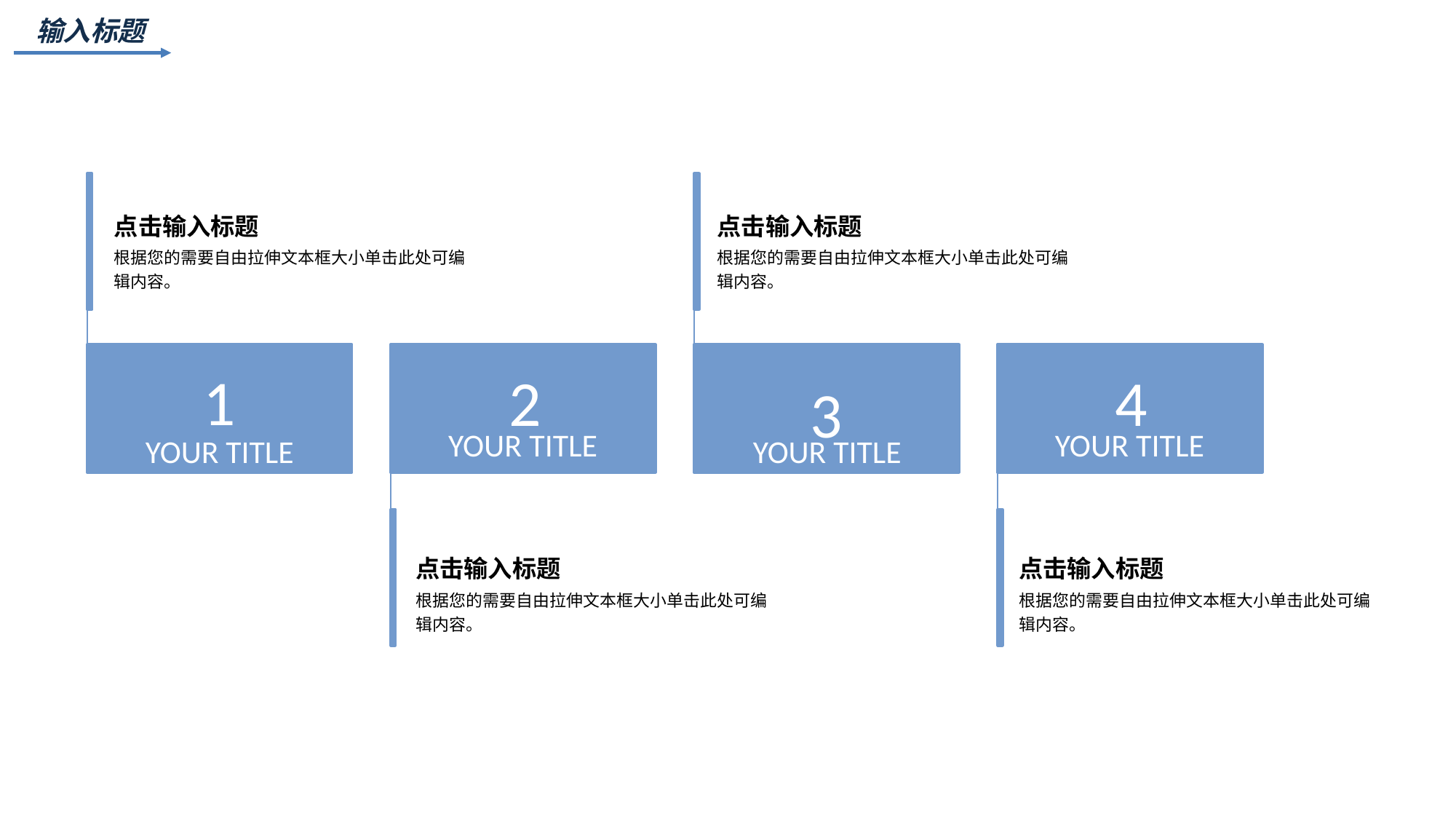

输入标题

1

2
3
4
YOUR TITLE
YOUR TITLE
YOUR TITLE
YOUR TITLE

点击输入标题
根据您的需要自由拉伸文本框大小单击此处可编辑内容。
点击输入标题
根据您的需要自由拉伸文本框大小单击此处可编辑内容。
点击输入标题
根据您的需要自由拉伸文本框大小单击此处可编辑内容。
点击输入标题
根据您的需要自由拉伸文本框大小单击此处可编辑内容。